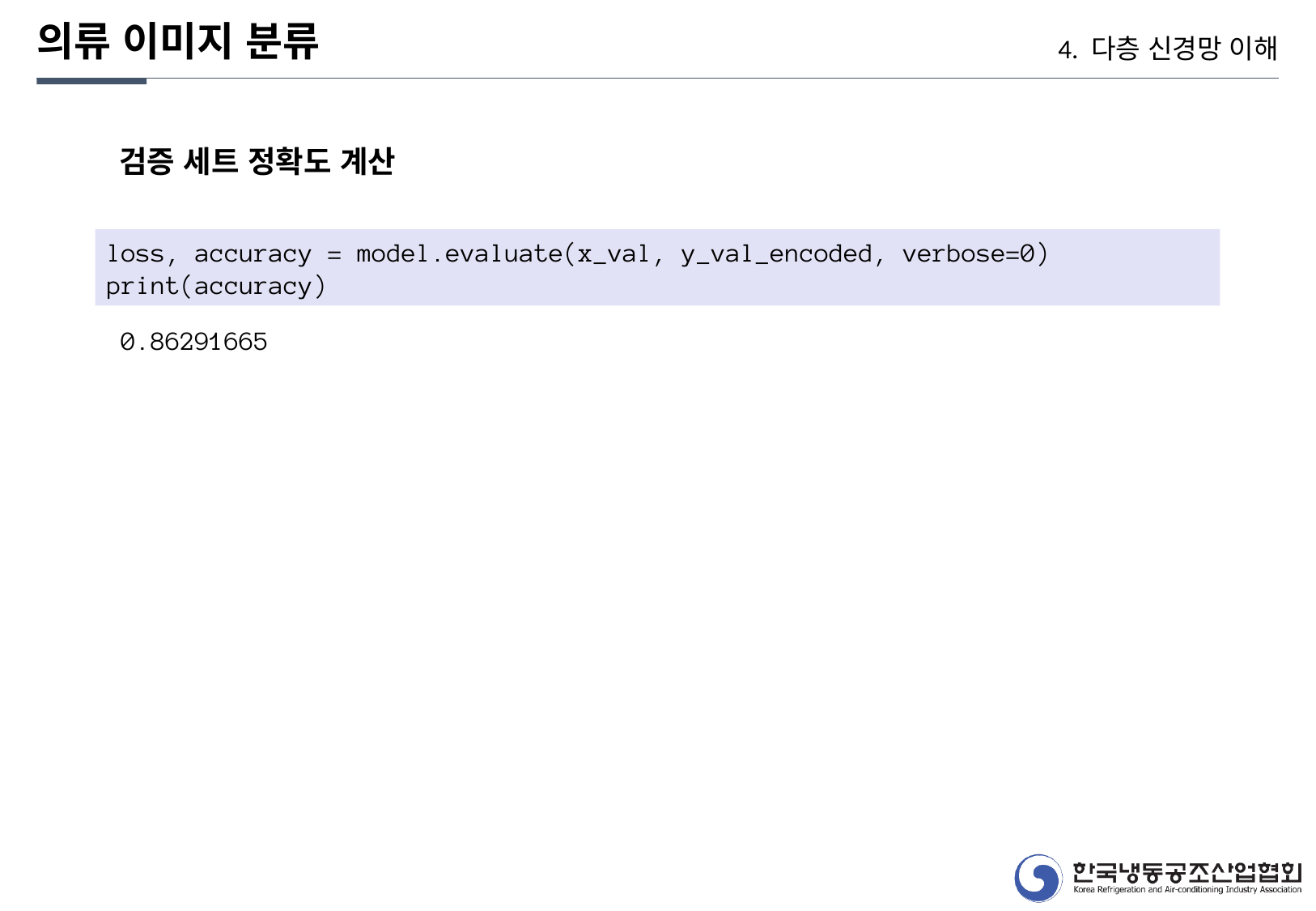

의류 이미지 분류
4. 다층 신경망 이해
검증 세트 정확도 계산
loss, accuracy = model.evaluate(x_val, y_val_encoded, verbose=0)
print(accuracy)
0.86291665